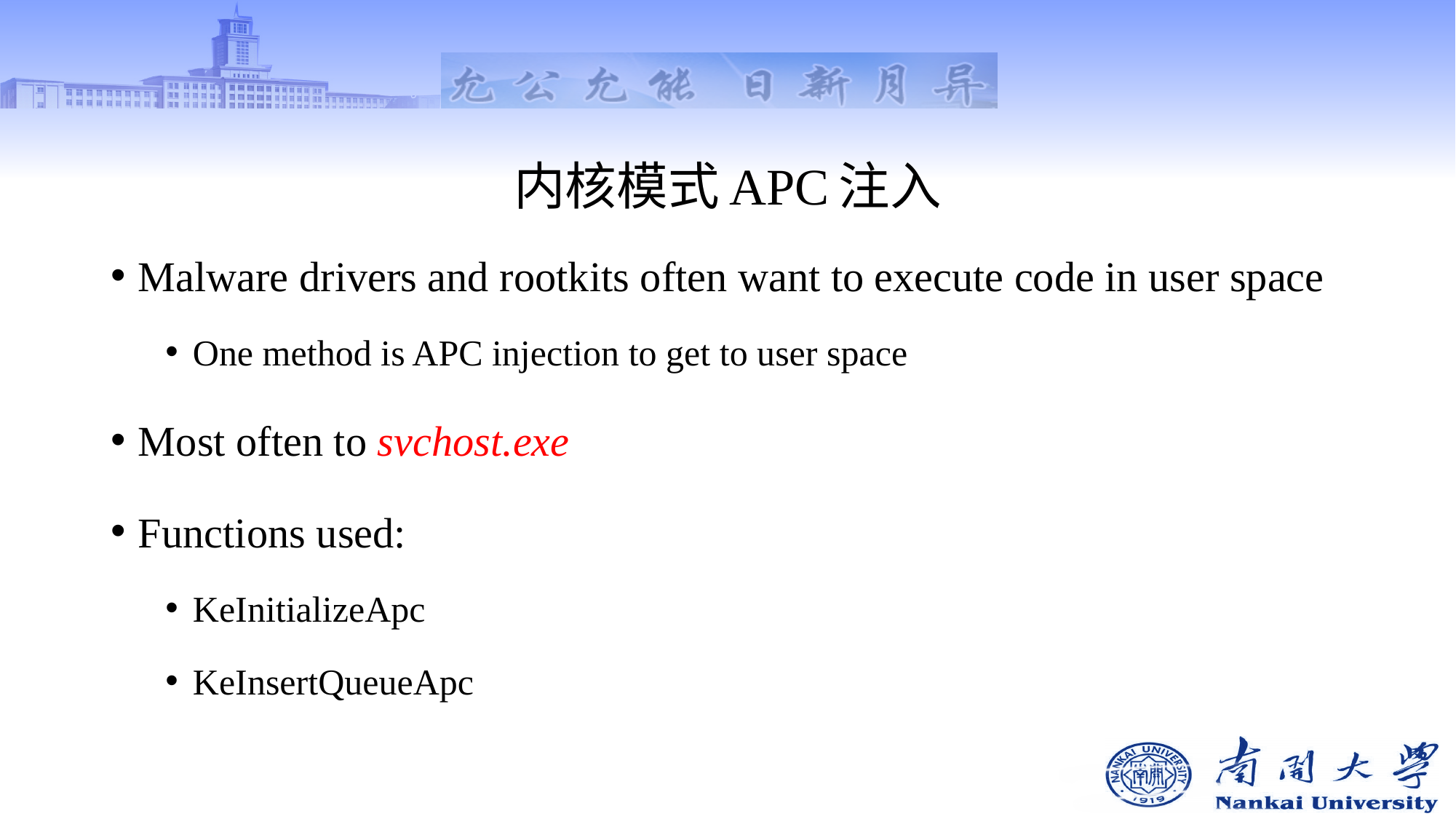

# 内核模式APC注入
Malware drivers and rootkits often want to execute code in user space
One method is APC injection to get to user space
Most often to svchost.exe
Functions used:
KeInitializeApc
KeInsertQueueApc